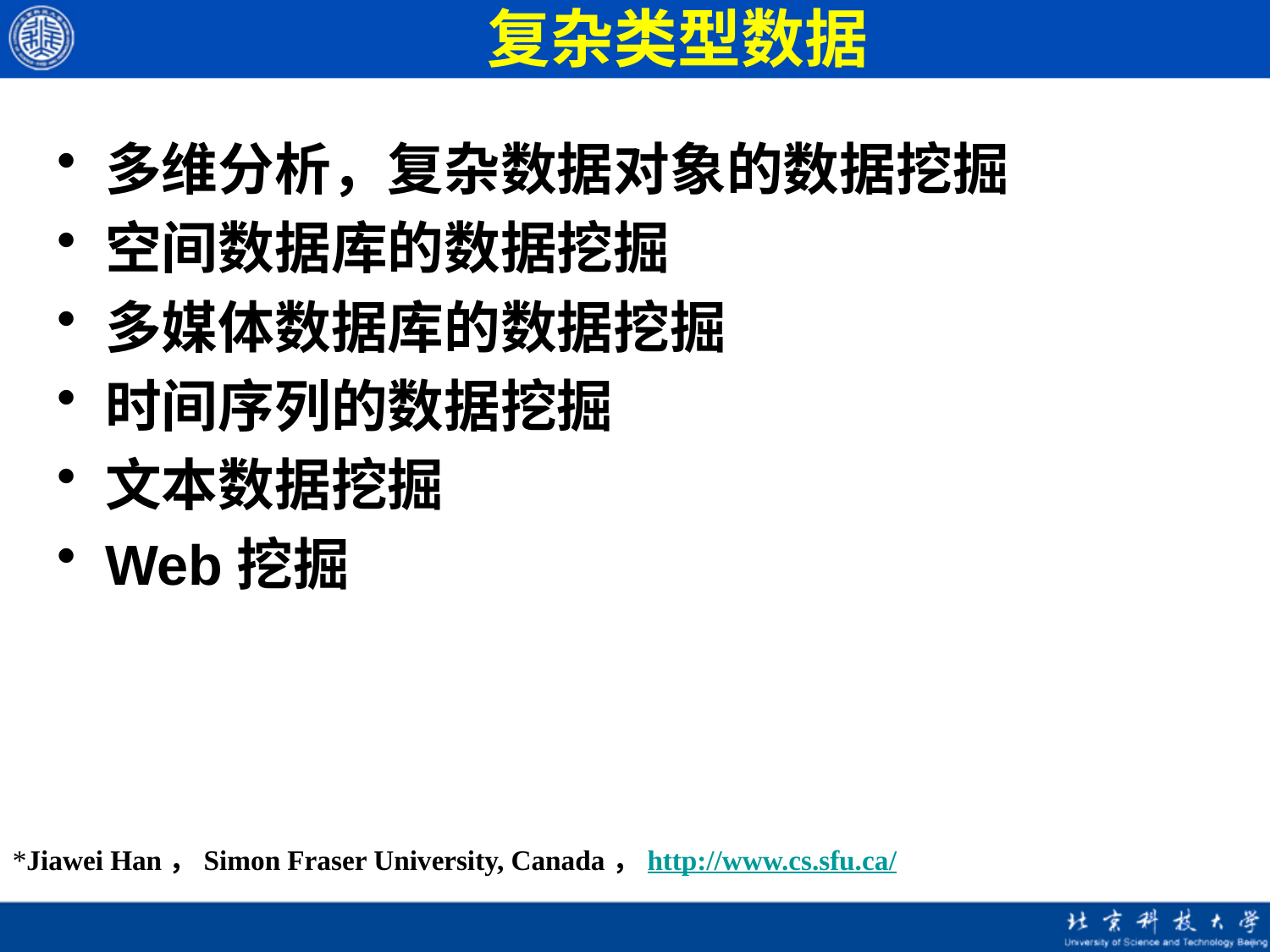

# 复杂类型数据

多维分析，复杂数据对象的数据挖掘
空间数据库的数据挖掘
多媒体数据库的数据挖掘
时间序列的数据挖掘
文本数据挖掘
Web挖掘
*Jiawei Han，Simon Fraser University, Canada，http://www.cs.sfu.ca/